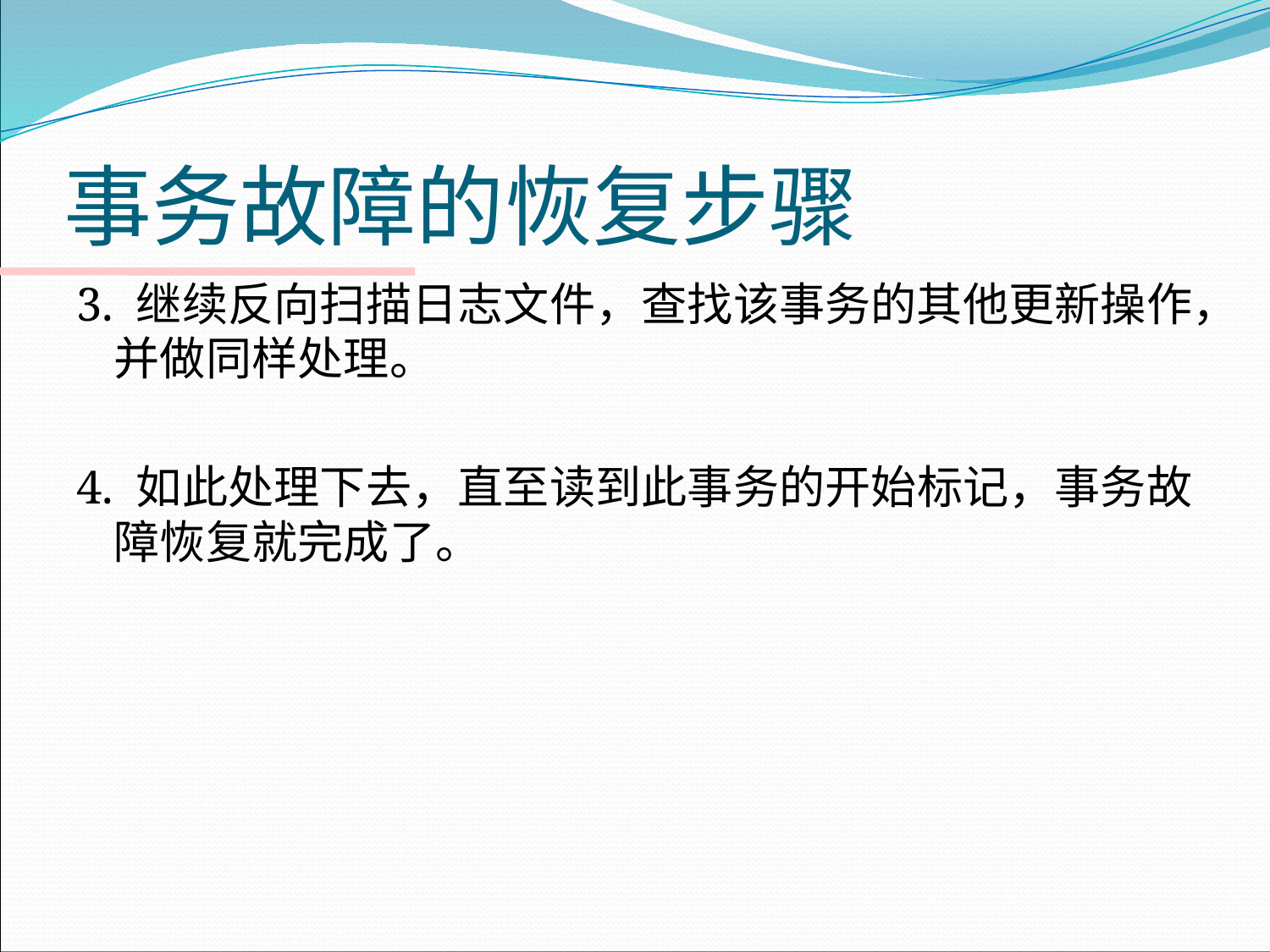

# 事务故障的恢复步骤
3. 继续反向扫描日志文件，查找该事务的其他更新操作，并做同样处理。

4. 如此处理下去，直至读到此事务的开始标记，事务故障恢复就完成了。

951